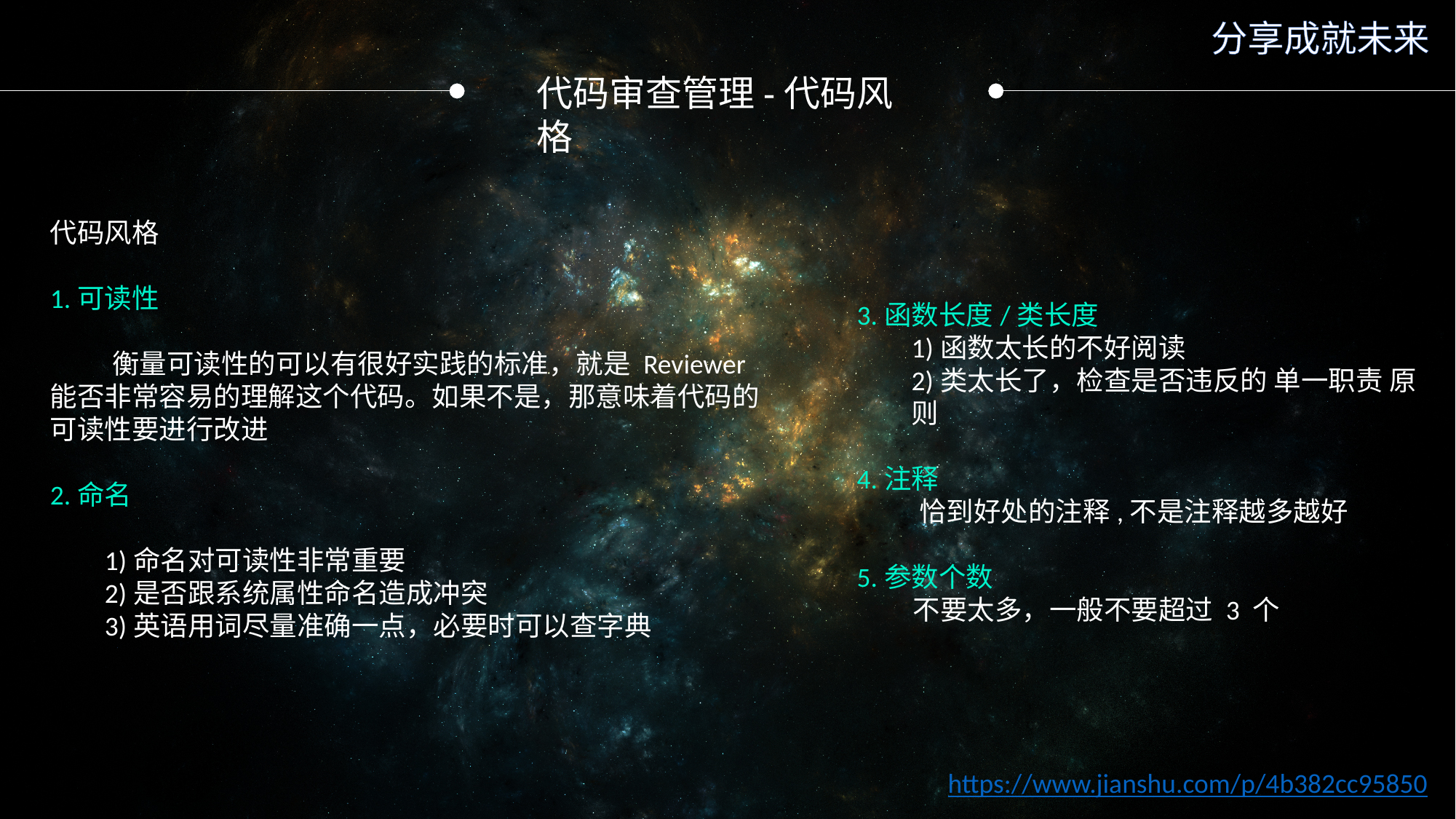

分享成就未来
代码审查管理-代码风格
代码风格

1.可读性

         衡量可读性的可以有很好实践的标准，就是 Reviewer 能否非常容易的理解这个代码。如果不是，那意味着代码的可读性要进行改进

2.命名

1)命名对可读性非常重要
2)是否跟系统属性命名造成冲突
3)英语用词尽量准确一点，必要时可以查字典

3.函数长度/类长度
1)函数太长的不好阅读
2)类太长了，检查是否违反的 单一职责 原则

4.注释
         恰到好处的注释,不是注释越多越好

5.参数个数
        不要太多，一般不要超过 3 个
https://www.jianshu.com/p/4b382cc95850